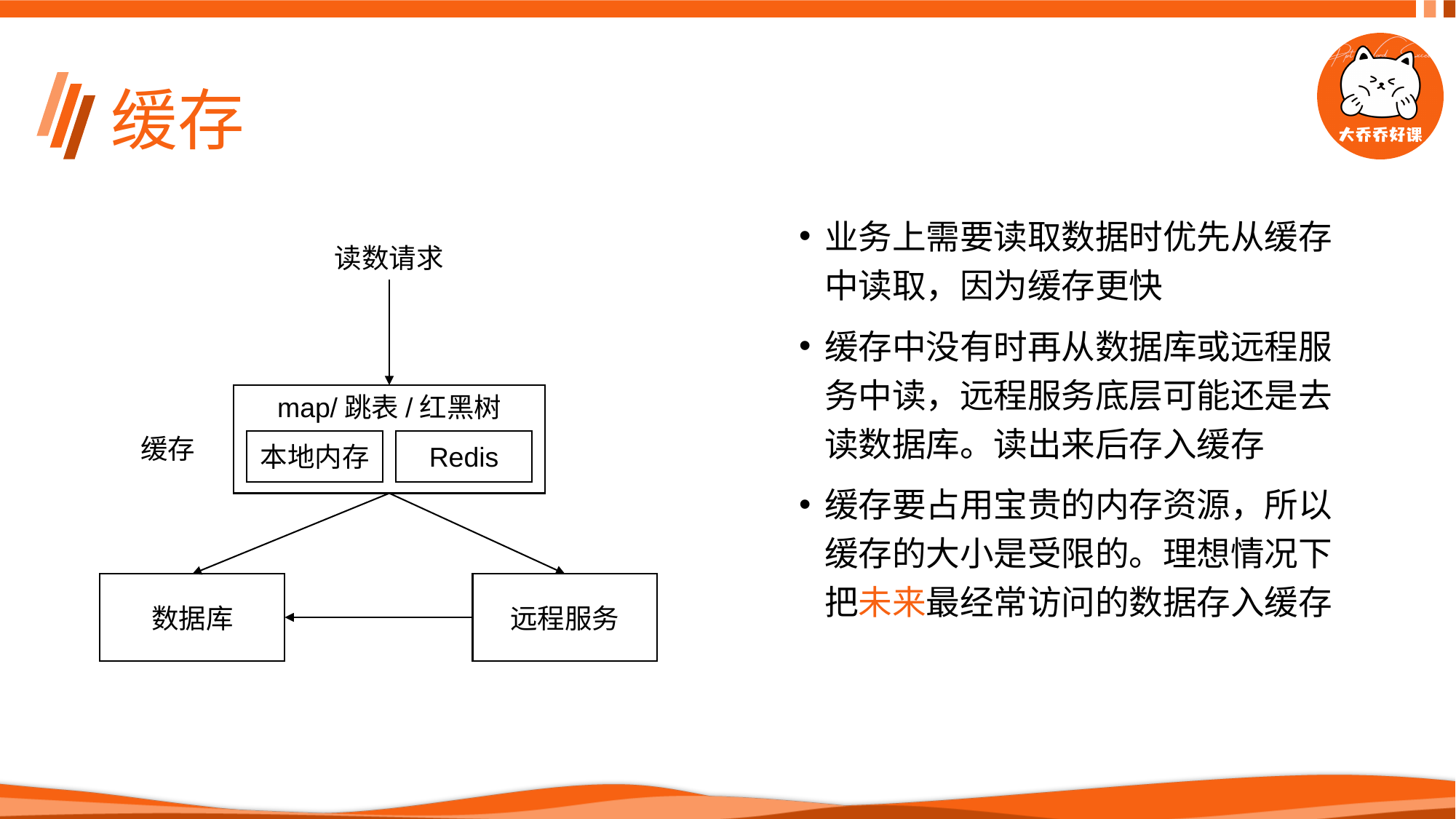

# 缓存
业务上需要读取数据时优先从缓存中读取，因为缓存更快
缓存中没有时再从数据库或远程服务中读，远程服务底层可能还是去读数据库。读出来后存入缓存
缓存要占用宝贵的内存资源，所以缓存的大小是受限的。理想情况下把未来最经常访问的数据存入缓存
读数请求
map/跳表/红黑树

本地内存
Redis
缓存
远程服务
数据库